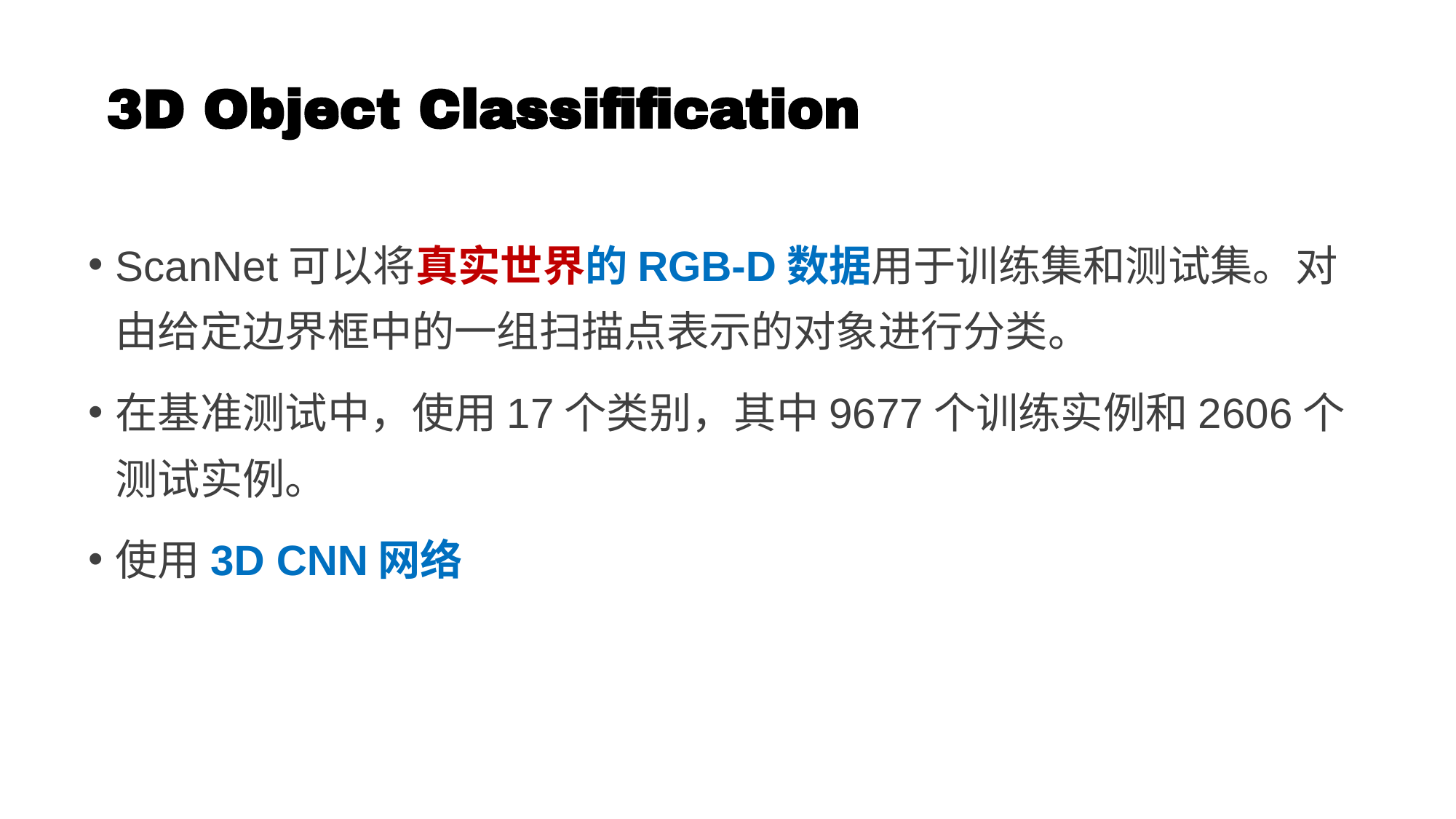

# 3D Object Classifification
ScanNet可以将真实世界的RGB-D数据用于训练集和测试集。对由给定边界框中的一组扫描点表示的对象进行分类。
在基准测试中，使用17个类别，其中9677个训练实例和2606个测试实例。
使用3D CNN网络